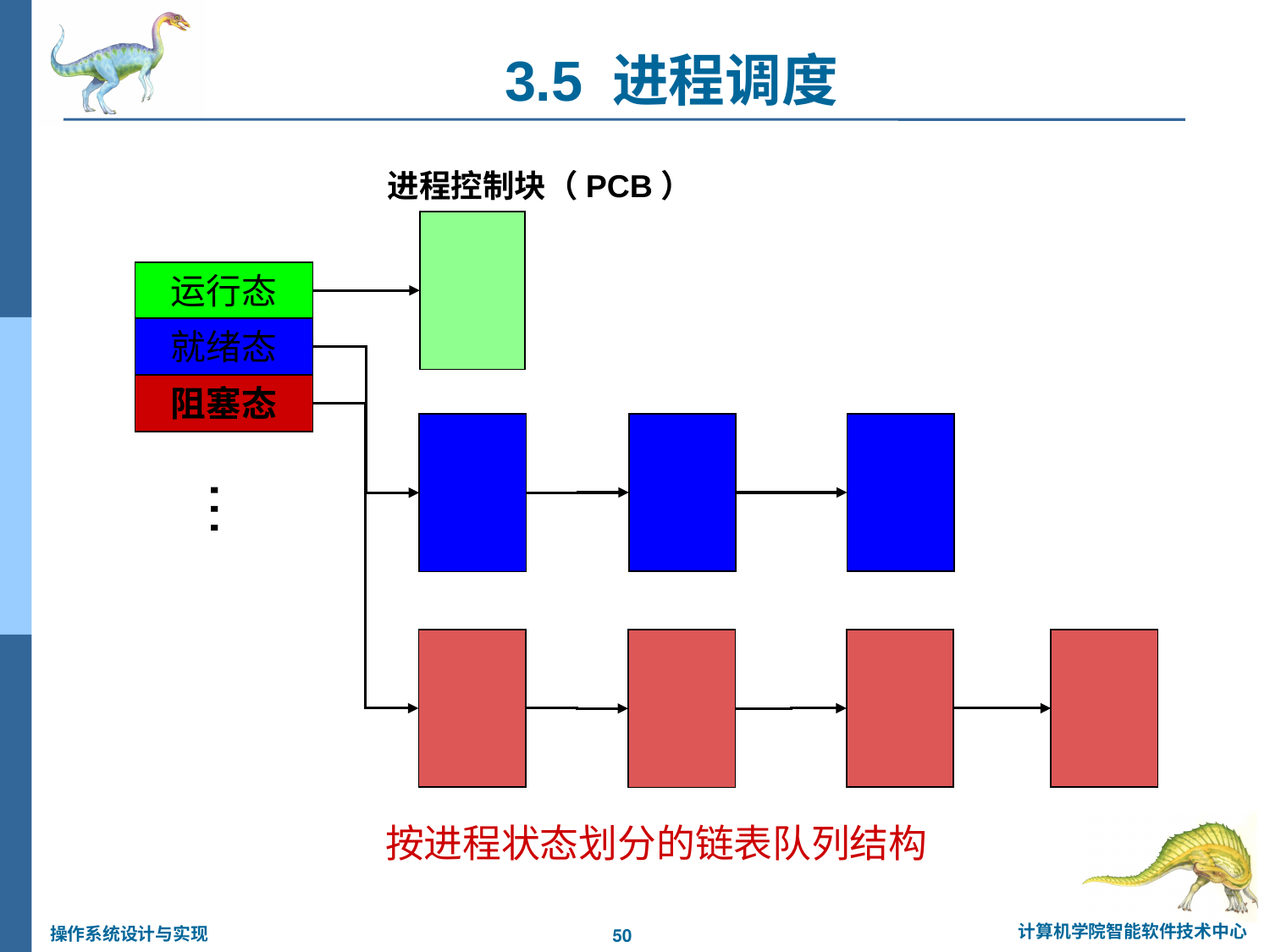

3.5 进程调度
进程控制块（PCB）

运行态
就绪态
阻塞态

…

按进程状态划分的链表队列结构